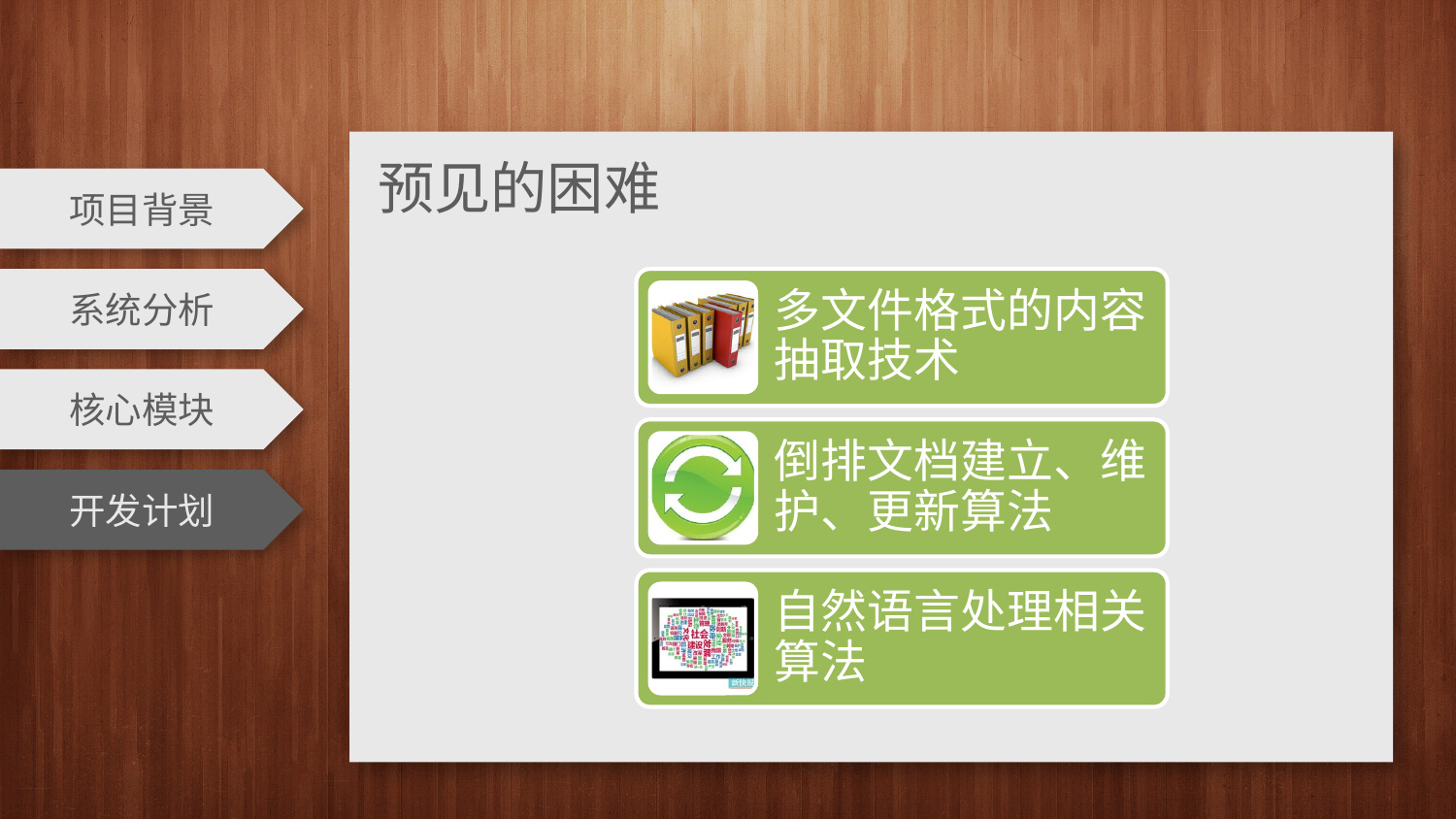

预见的困难
项目背景
系统分析
多文件格式的内容抽取技术
倒排文档建立、维护、更新算法
自然语言处理相关算法
核心模块
开发计划